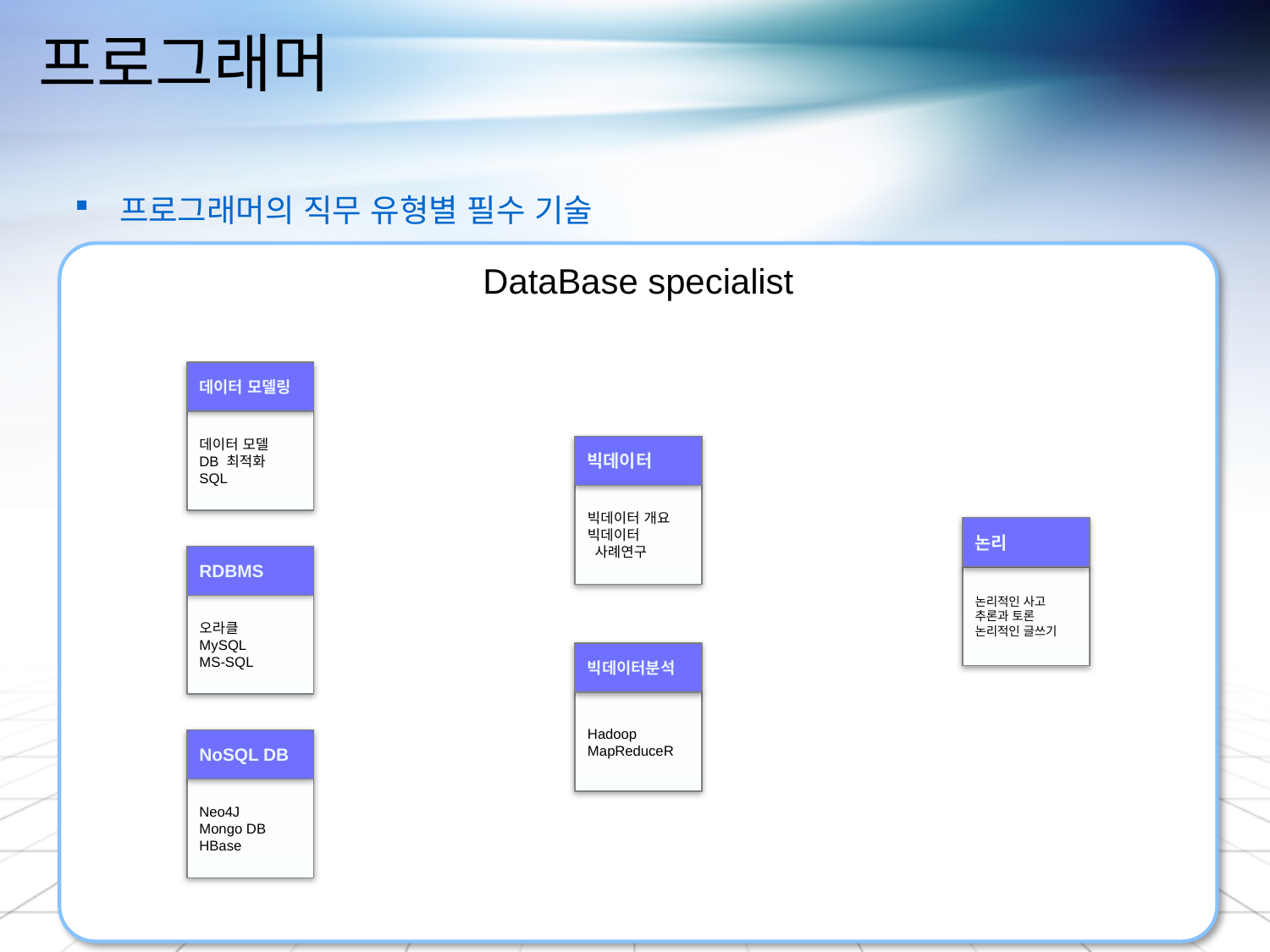

# 프로그래머
 프로그래머의 직무 유형별 필수 기술

DataBase specialist
데이터 모델링
데이터 모델
DB 최적화
SQL
빅데이터
빅데이터 개요
빅데이터
 사례연구
논리
논리적인 사고
추론과 토론
논리적인 글쓰기
RDBMS
오라클
MySQL
MS-SQL
빅데이터분석
Hadoop
MapReduceR
NoSQL DB
Neo4J
Mongo DB
HBase